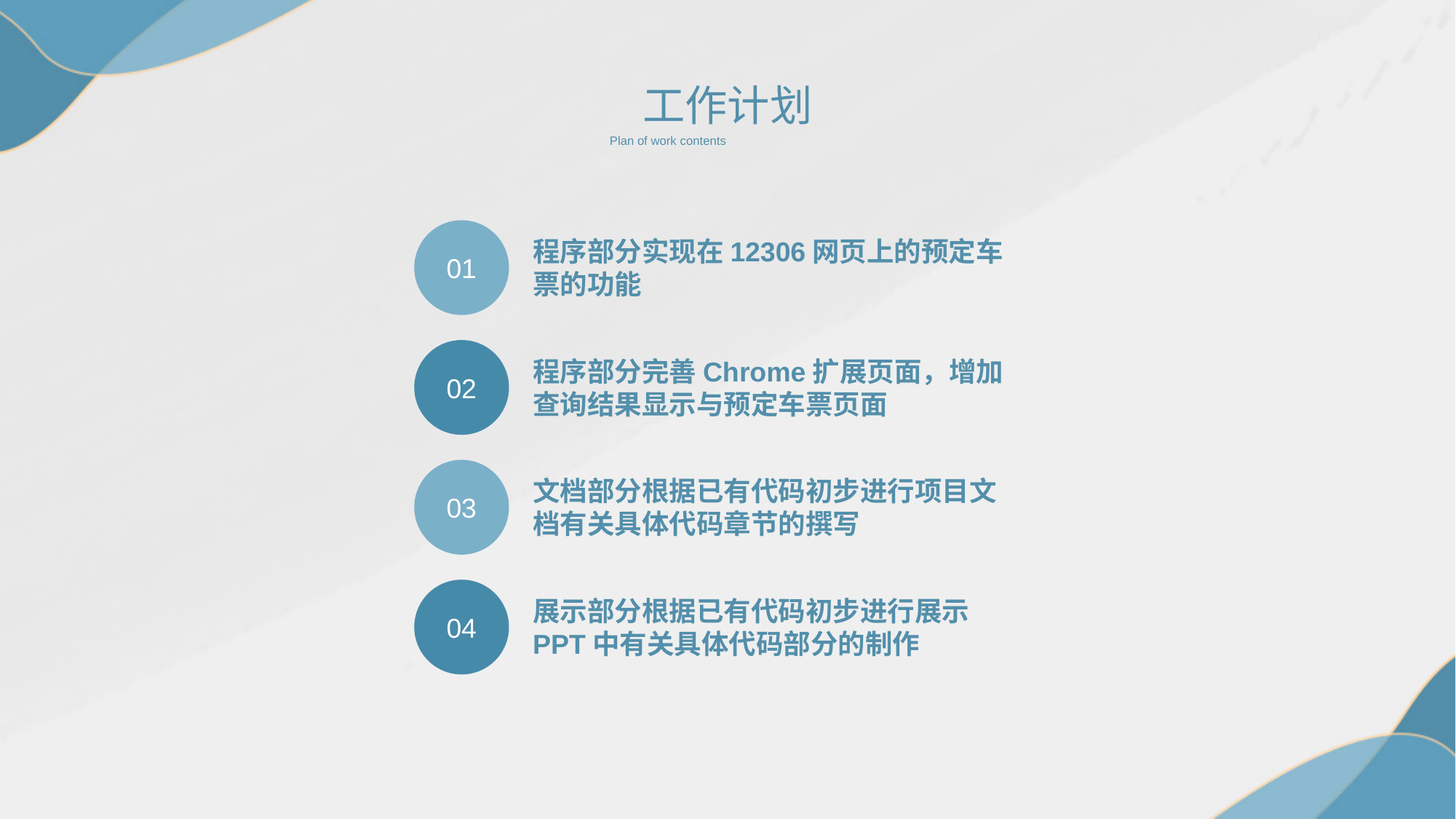

工作计划
Plan of work contents
01
程序部分实现在12306网页上的预定车票的功能
02
程序部分完善Chrome扩展页面，增加查询结果显示与预定车票页面
03
文档部分根据已有代码初步进行项目文档有关具体代码章节的撰写
04
展示部分根据已有代码初步进行展示PPT中有关具体代码部分的制作